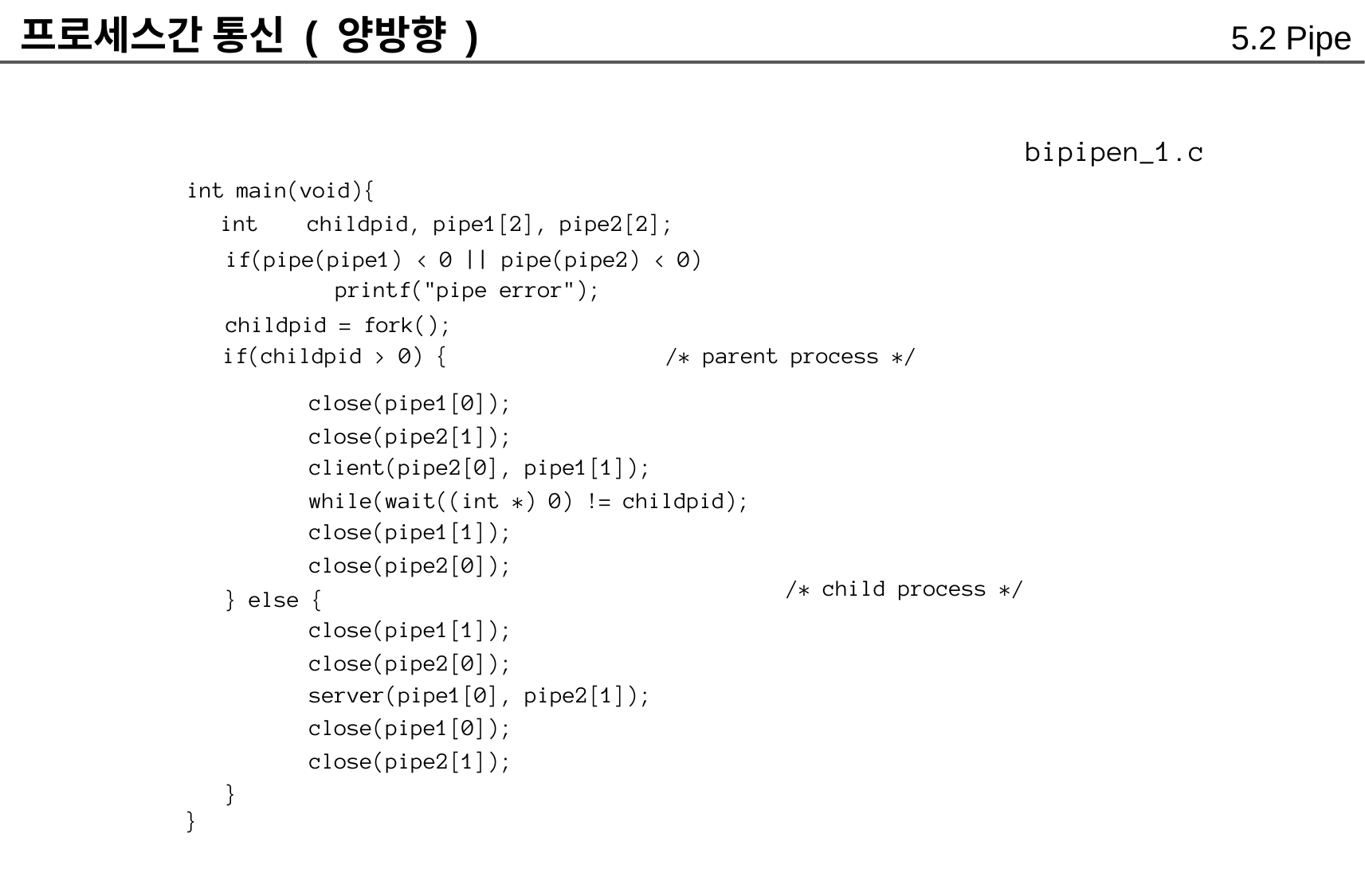

프로세스간 통신 ( 양방향 )
5.2 Pipe

bipipen_1.c

int  main(void){
int
childpid,  pipe1[2],  pipe2[2];
if(pipe(pipe1)  <  0  ||  pipe(pipe2)  <  0)
	printf("pipe  error");
childpid  =  fork();
if(childpid  >  0)  {
/*  parent  process  */
	close(pipe1[0]);
	close(pipe2[1]);
	client(pipe2[0],  pipe1[1]);
	while(wait((int  *)  0)  !=  childpid);
	close(pipe1[1]);
	close(pipe2[0]);
}  else  {
	close(pipe1[1]);
	close(pipe2[0]);
	server(pipe1[0],  pipe2[1]);
	close(pipe1[0]);
	close(pipe2[1]);
}
/*  child  process  */
}